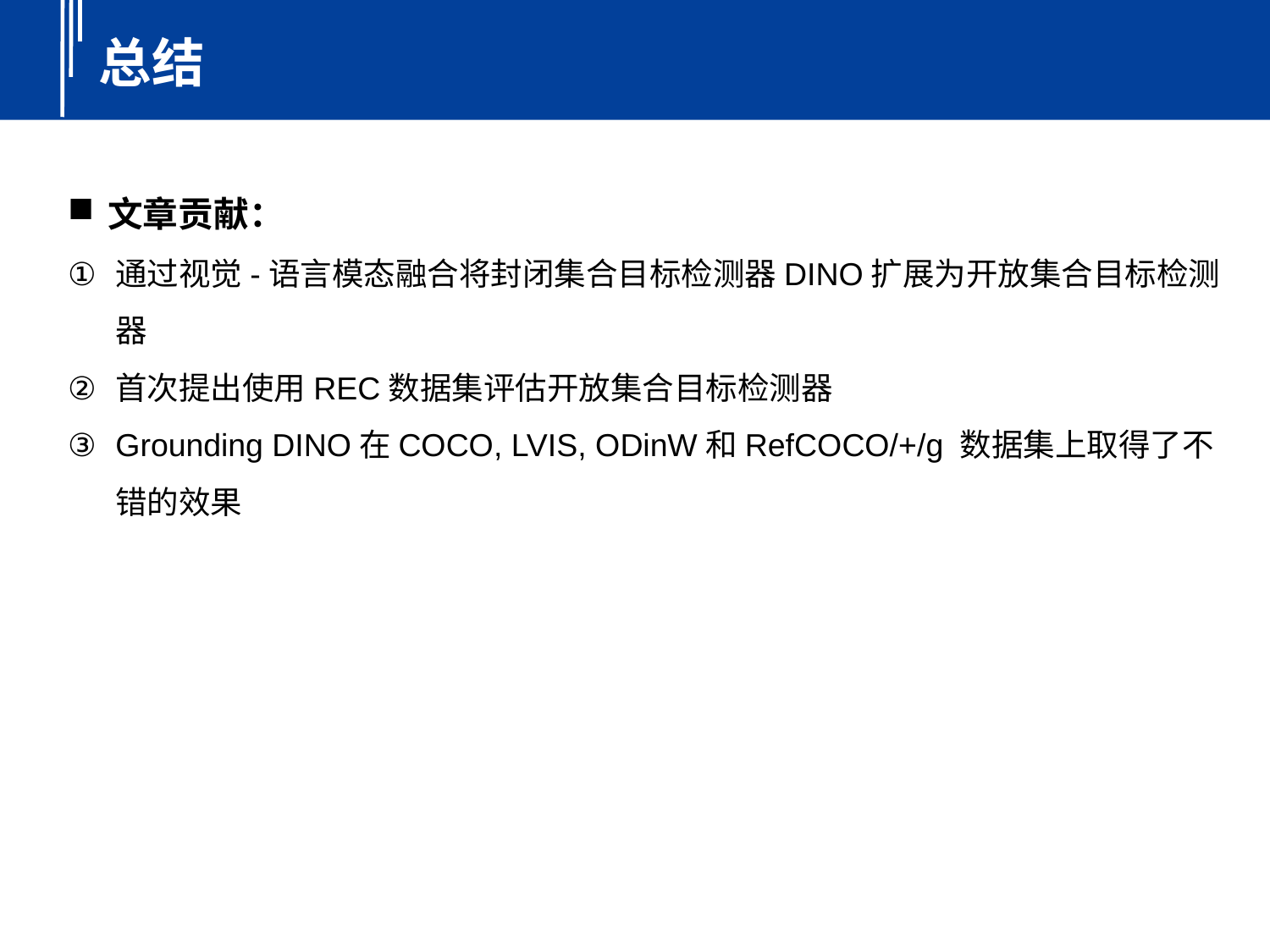

总结
文章贡献：
通过视觉-语言模态融合将封闭集合目标检测器DINO扩展为开放集合目标检测器
首次提出使用REC数据集评估开放集合目标检测器
Grounding DINO在COCO, LVIS, ODinW和RefCOCO/+/g 数据集上取得了不错的效果